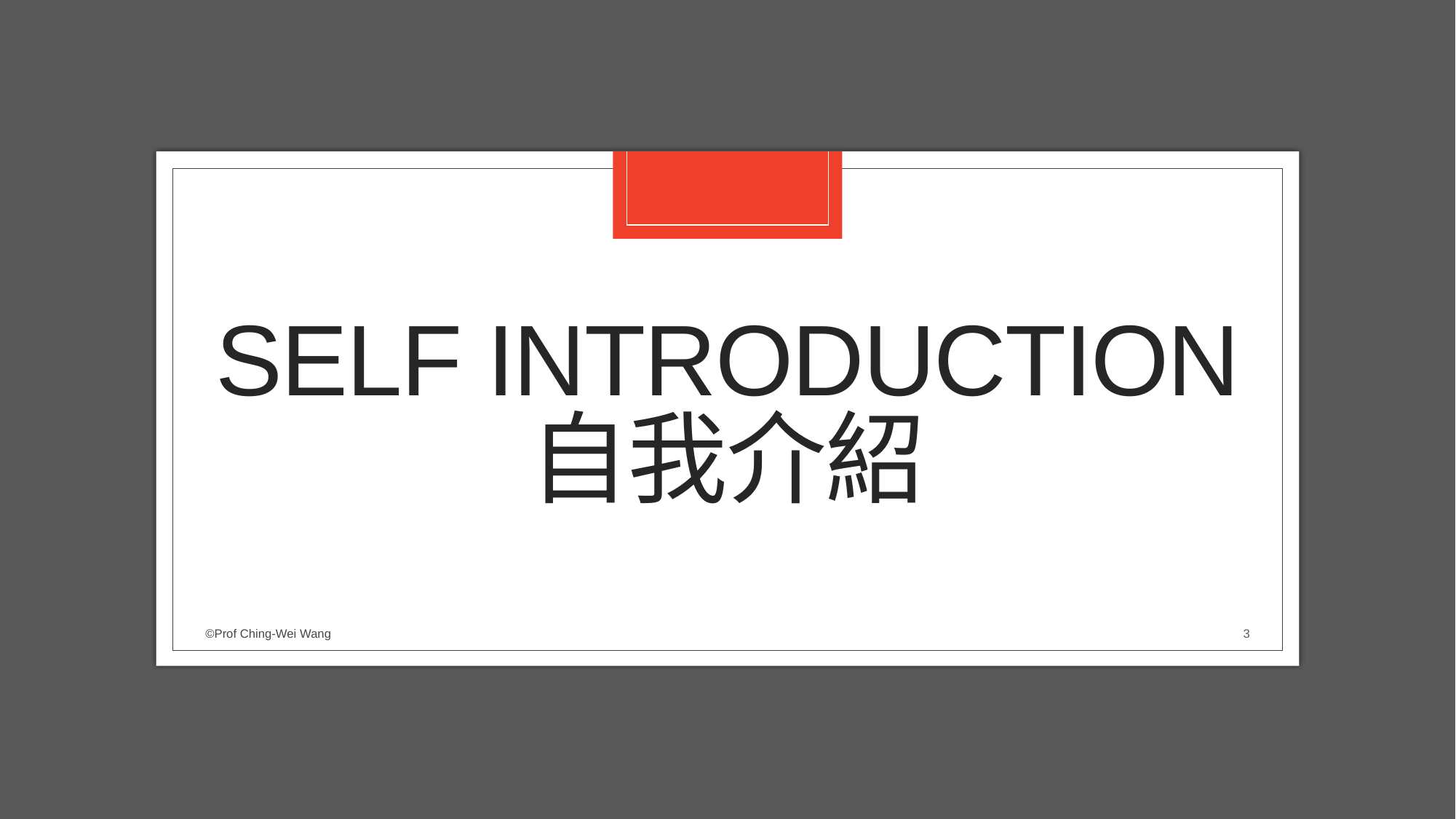

# Self Introduction 自我介紹

©Prof Ching-Wei Wang
3